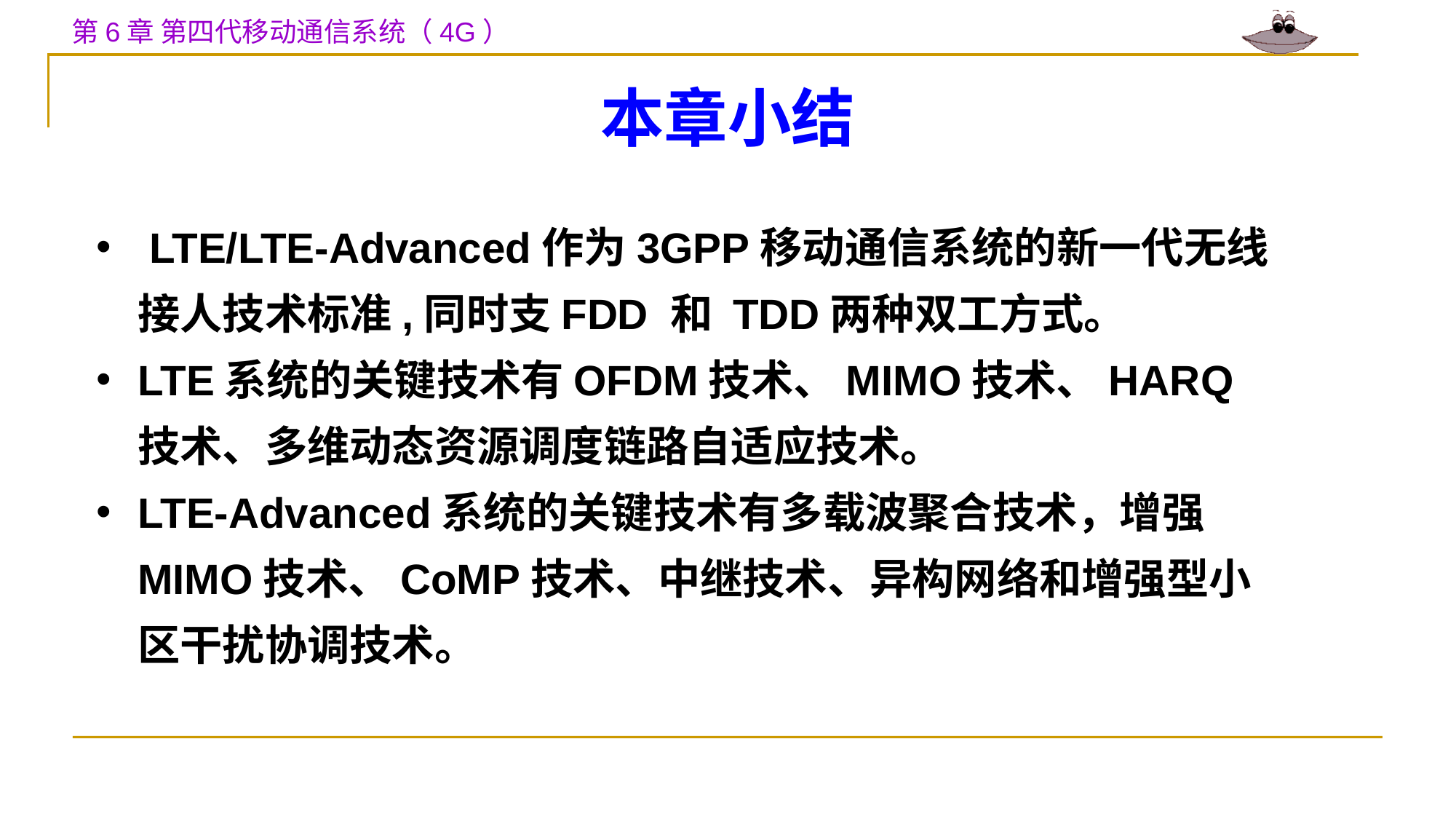

本章小结
 LTE/LTE-Advanced作为3GPP移动通信系统的新一代无线接人技术标准,同时支FDD 和 TDD两种双工方式。
LTE系统的关键技术有OFDM技术、MIMO技术、HARQ技术、多维动态资源调度链路自适应技术。
LTE-Advanced系统的关键技术有多载波聚合技术，增强MIMO技术、CoMP技术、中继技术、异构网络和增强型小区干扰协调技术。